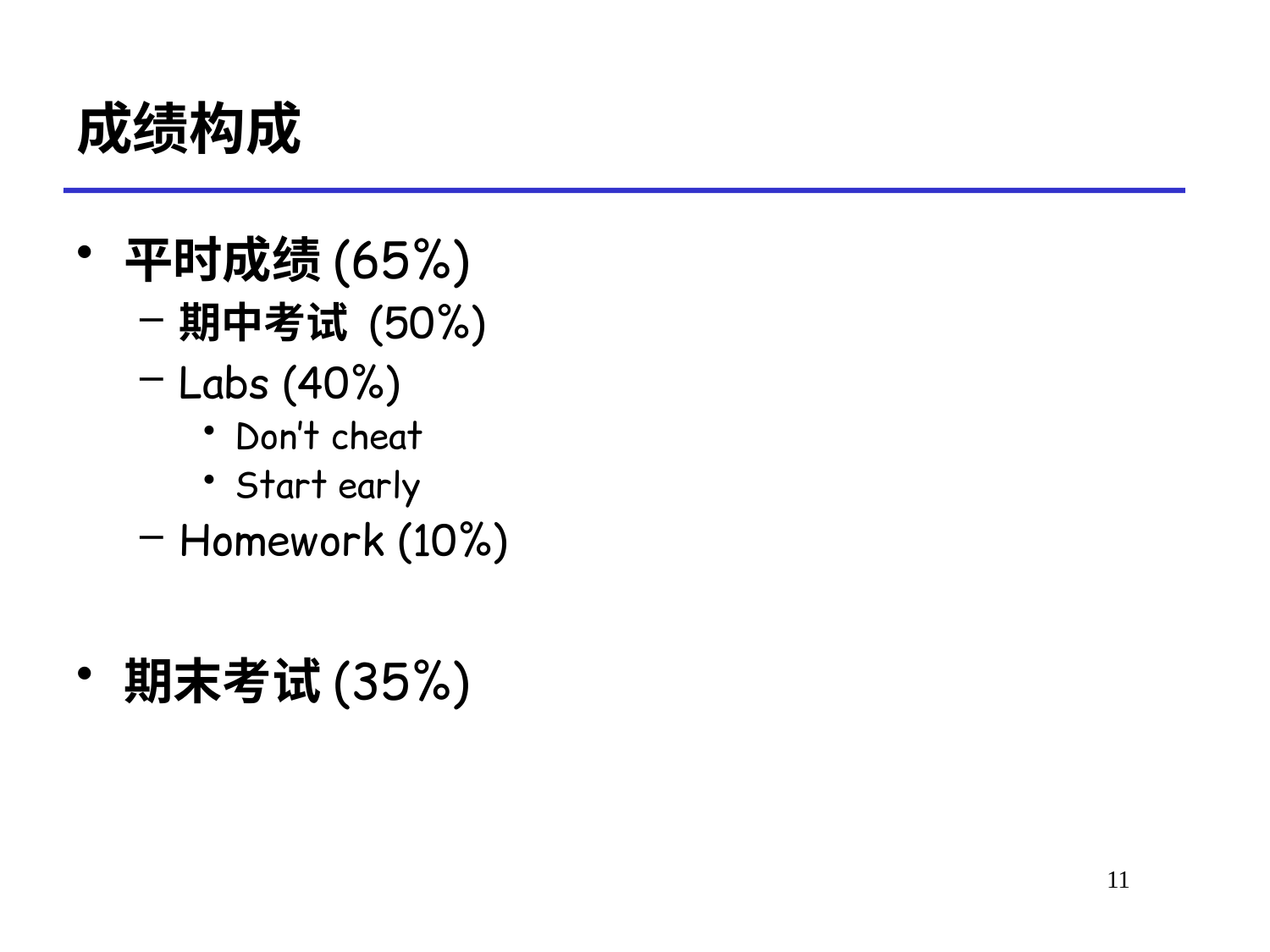

# 成绩构成
平时成绩(65%)
期中考试 (50%)
Labs (40%)
Don’t cheat
Start early
Homework (10%)

期末考试(35%)
11